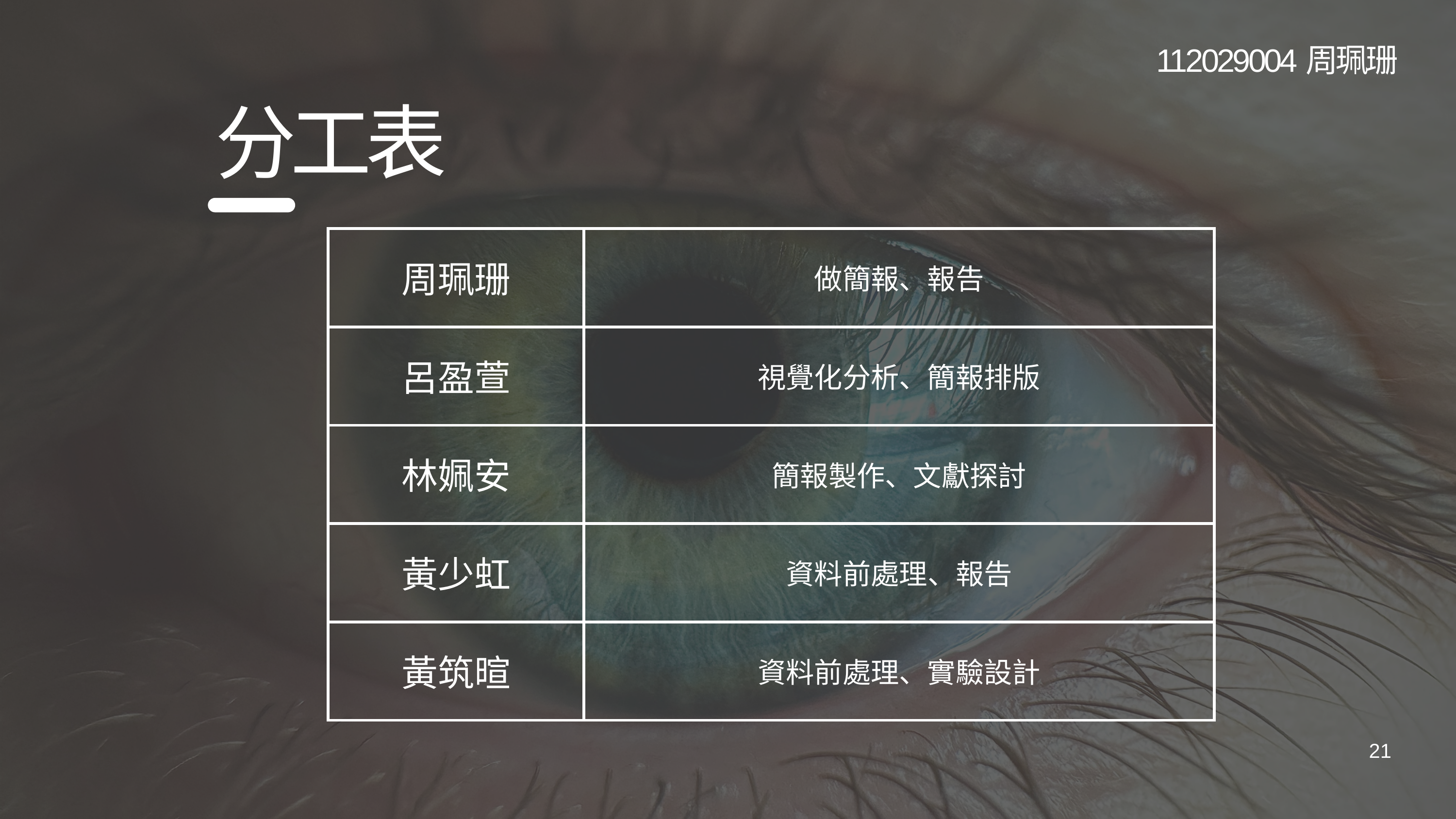

112029004周珮珊
分工表

| 周珮珊 | 做簡報、報告 |
| --- | --- |
| 呂盈萱 | 視覺化分析、簡報排版 |
| 林姵安 | 簡報製作、文獻探討 |
| 黃少虹 | 資料前處理、報告 |
| 黃筑暄 | 資料前處理、實驗設計 |
21